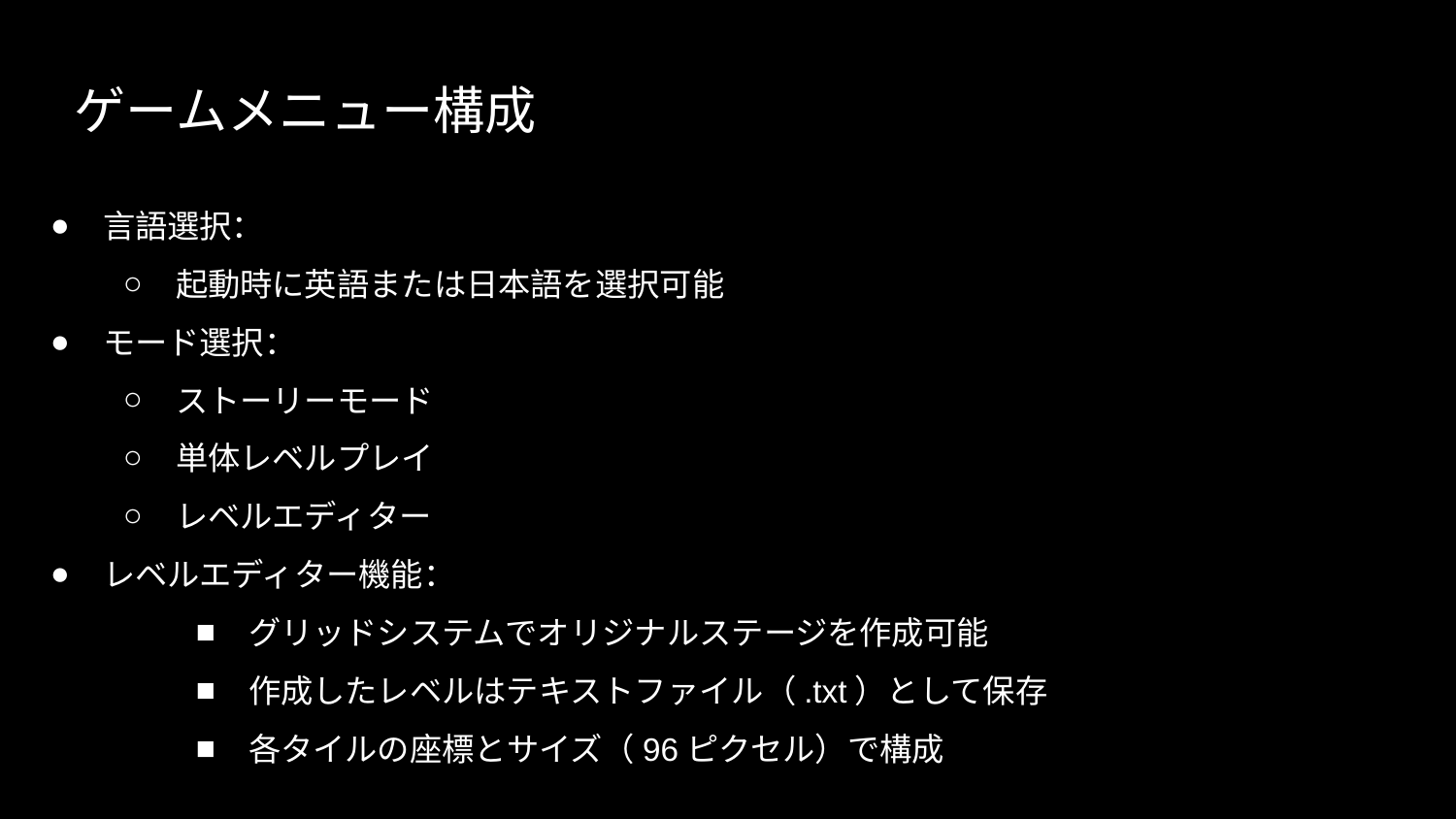

# ゲームメニュー構成
言語選択：
起動時に英語または日本語を選択可能
モード選択：
ストーリーモード
単体レベルプレイ
レベルエディター
レベルエディター機能：
グリッドシステムでオリジナルステージを作成可能
作成したレベルはテキストファイル（.txt）として保存
各タイルの座標とサイズ（96ピクセル）で構成